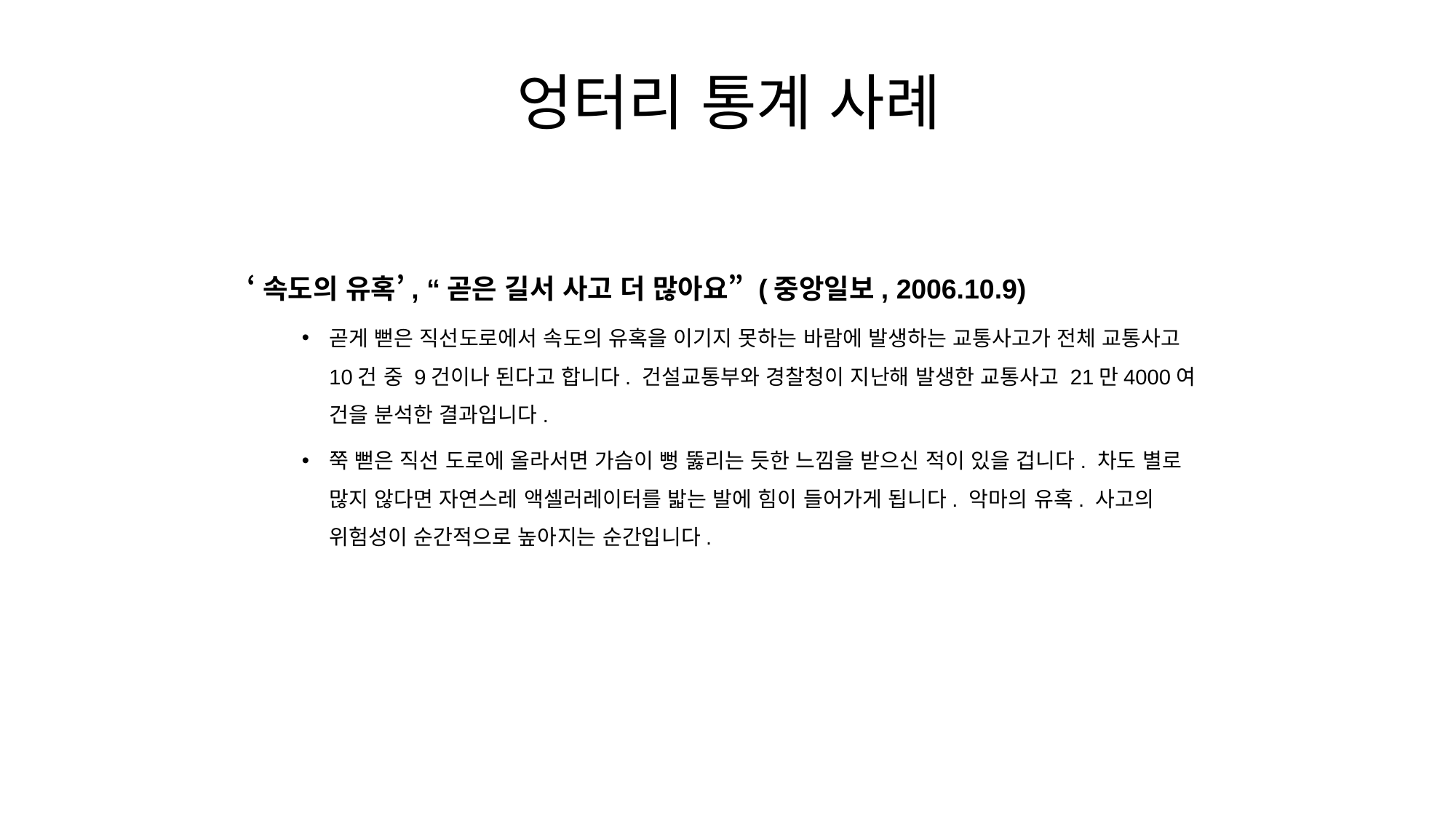

엉터리 통계 사례

‘속도의 유혹’, “곧은 길서 사고 더 많아요” (중앙일보, 2006.10.9)
곧게 뻗은 직선도로에서 속도의 유혹을 이기지 못하는 바람에 발생하는 교통사고가 전체 교통사고 10건 중 9건이나 된다고 합니다. 건설교통부와 경찰청이 지난해 발생한 교통사고 21만4000여 건을 분석한 결과입니다.
쭉 뻗은 직선 도로에 올라서면 가슴이 뻥 뚫리는 듯한 느낌을 받으신 적이 있을 겁니다. 차도 별로 많지 않다면 자연스레 액셀러레이터를 밟는 발에 힘이 들어가게 됩니다. 악마의 유혹. 사고의 위험성이 순간적으로 높아지는 순간입니다.